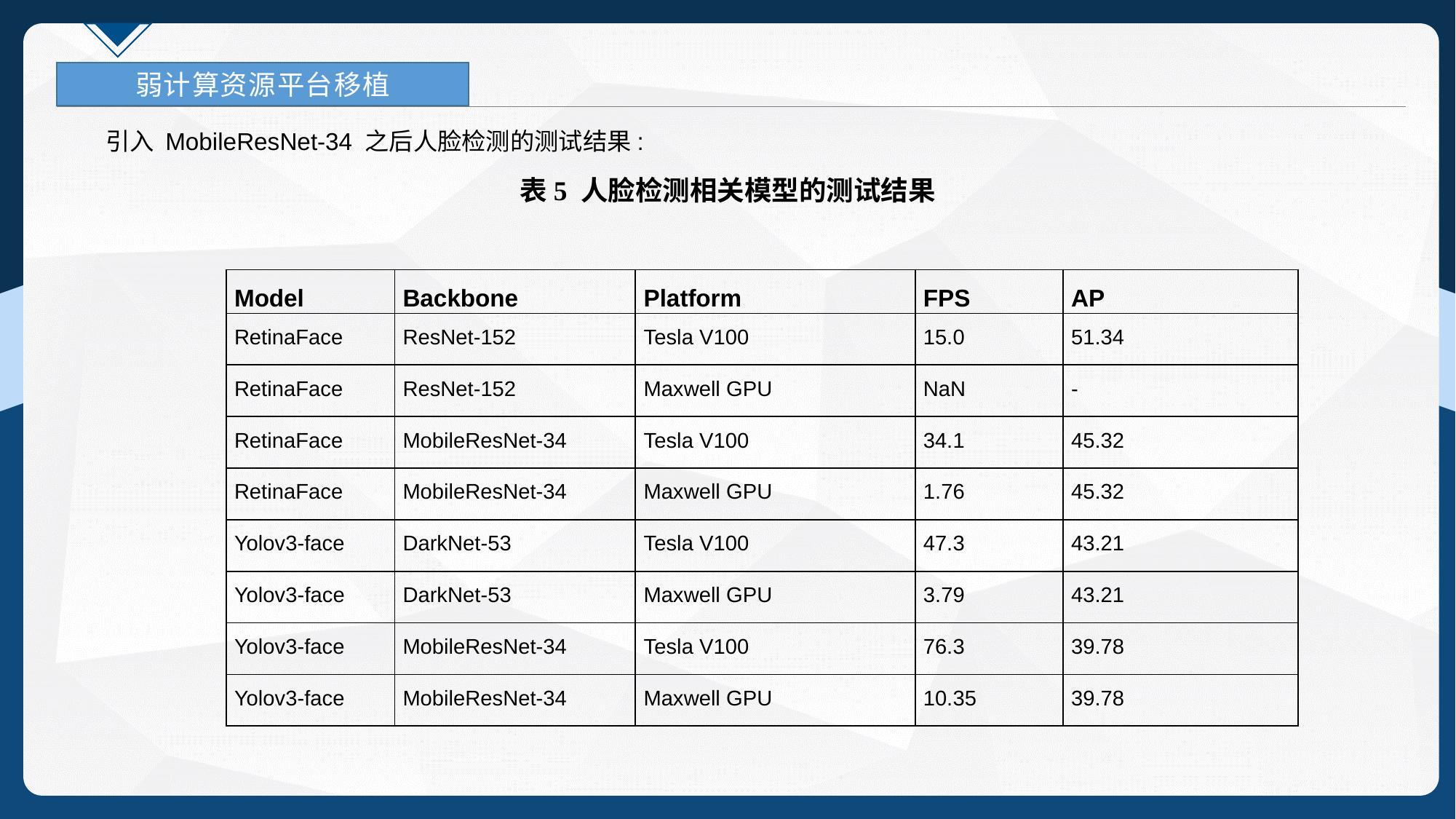

弱计算资源平台移植

      引入 MobileResNet-34 之后人脸检测的测试结果:
表5 人脸检测相关模型的测试结果

| Model | Backbone | Platform | FPS | AP |
| --- | --- | --- | --- | --- |
| RetinaFace | ResNet-152 | Tesla V100 | 15.0 | 51.34 |
| RetinaFace | ResNet-152 | Maxwell GPU | NaN | - |
| RetinaFace | MobileResNet-34 | Tesla V100 | 34.1 | 45.32 |
| RetinaFace | MobileResNet-34 | Maxwell GPU | 1.76 | 45.32 |
| Yolov3-face | DarkNet-53 | Tesla V100 | 47.3 | 43.21 |
| Yolov3-face | DarkNet-53 | Maxwell GPU | 3.79 | 43.21 |
| Yolov3-face | MobileResNet-34 | Tesla V100 | 76.3 | 39.78 |
| Yolov3-face | MobileResNet-34 | Maxwell GPU | 10.35 | 39.78 |

36